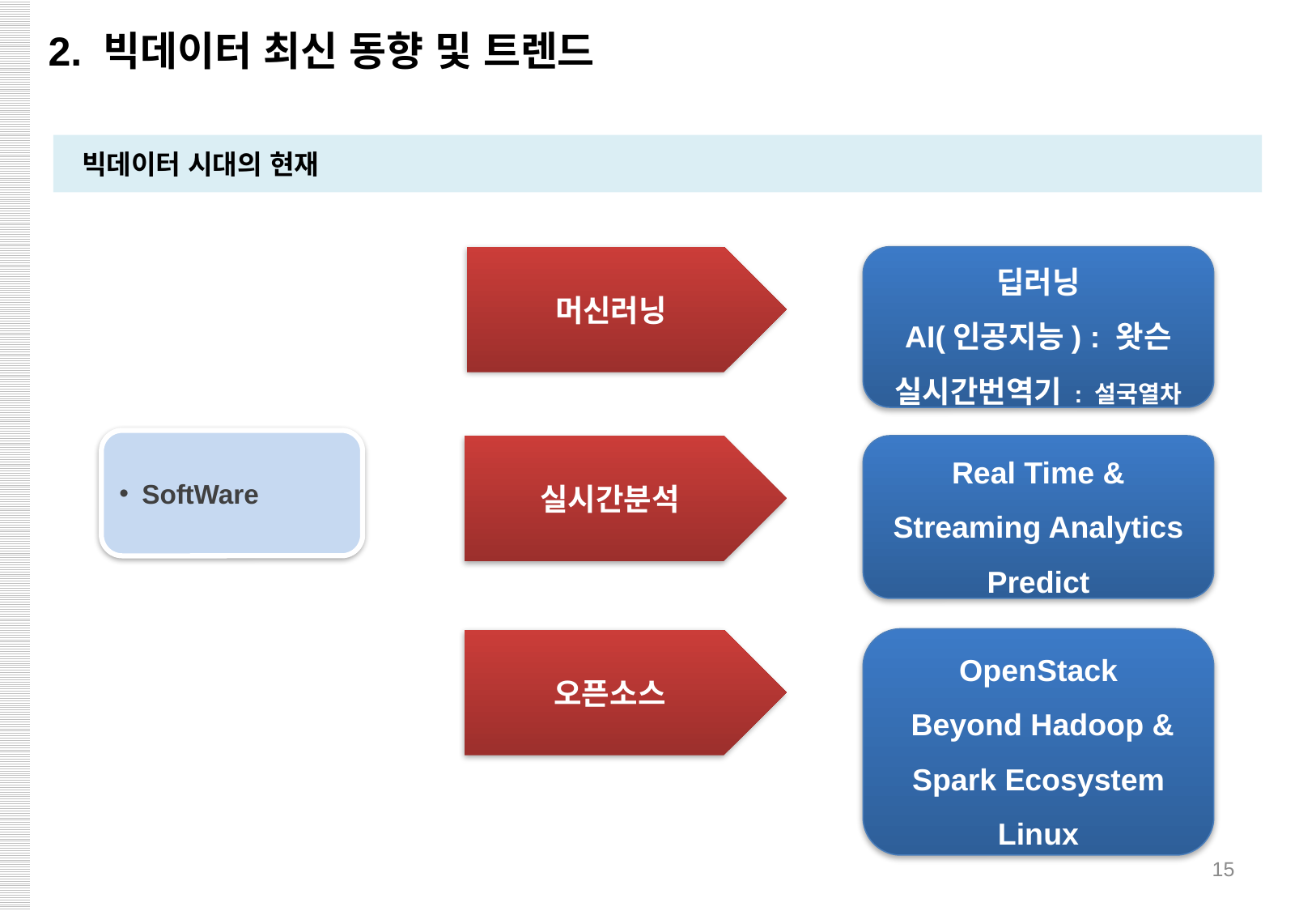

2. 빅데이터 최신 동향 및 트렌드
빅데이터 시대의 현재
머신러닝
딥러닝
AI(인공지능) : 왓슨
실시간번역기 : 설국열차
SoftWare
Real Time &
Streaming Analytics
Predict
실시간분석
OpenStack
 Beyond Hadoop & Spark Ecosystem
Linux
오픈소스